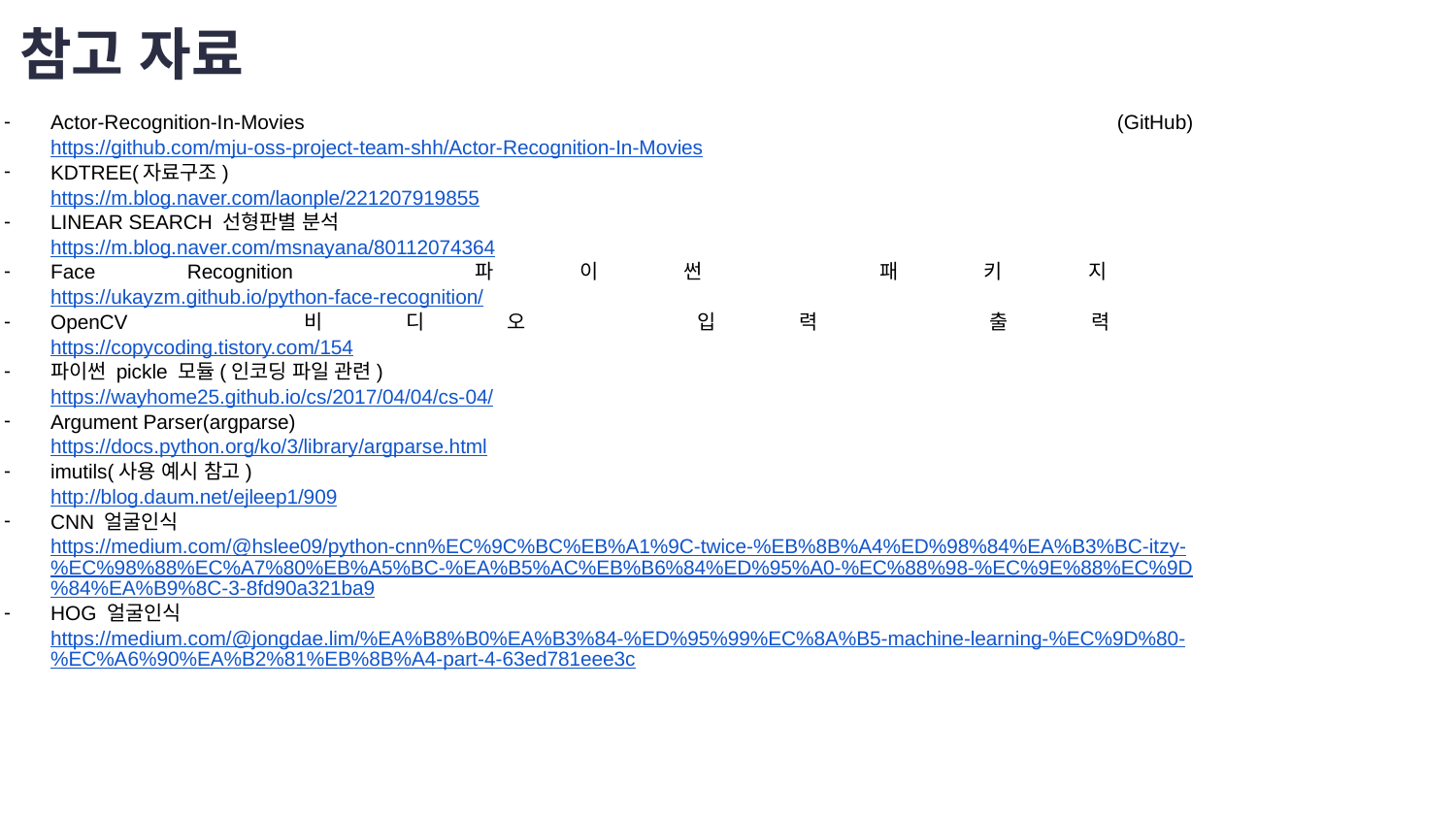

# 참고 자료
Actor-Recognition-In-Movies (GitHub)
https://github.com/mju-oss-project-team-shh/Actor-Recognition-In-Movies
KDTREE(자료구조)
https://m.blog.naver.com/laonple/221207919855
LINEAR SEARCH 선형판별 분석
https://m.blog.naver.com/msnayana/80112074364
Face Recognition 파이썬 패키지
https://ukayzm.github.io/python-face-recognition/
OpenCV 비디오 입력 출력
https://copycoding.tistory.com/154
파이썬 pickle 모듈(인코딩 파일 관련)
https://wayhome25.github.io/cs/2017/04/04/cs-04/
Argument Parser(argparse)
https://docs.python.org/ko/3/library/argparse.html
imutils(사용 예시 참고)
http://blog.daum.net/ejleep1/909
CNN 얼굴인식
https://medium.com/@hslee09/python-cnn%EC%9C%BC%EB%A1%9C-twice-%EB%8B%A4%ED%98%84%EA%B3%BC-itzy-%EC%98%88%EC%A7%80%EB%A5%BC-%EA%B5%AC%EB%B6%84%ED%95%A0-%EC%88%98-%EC%9E%88%EC%9D%84%EA%B9%8C-3-8fd90a321ba9
HOG 얼굴인식
https://medium.com/@jongdae.lim/%EA%B8%B0%EA%B3%84-%ED%95%99%EC%8A%B5-machine-learning-%EC%9D%80-%EC%A6%90%EA%B2%81%EB%8B%A4-part-4-63ed781eee3c